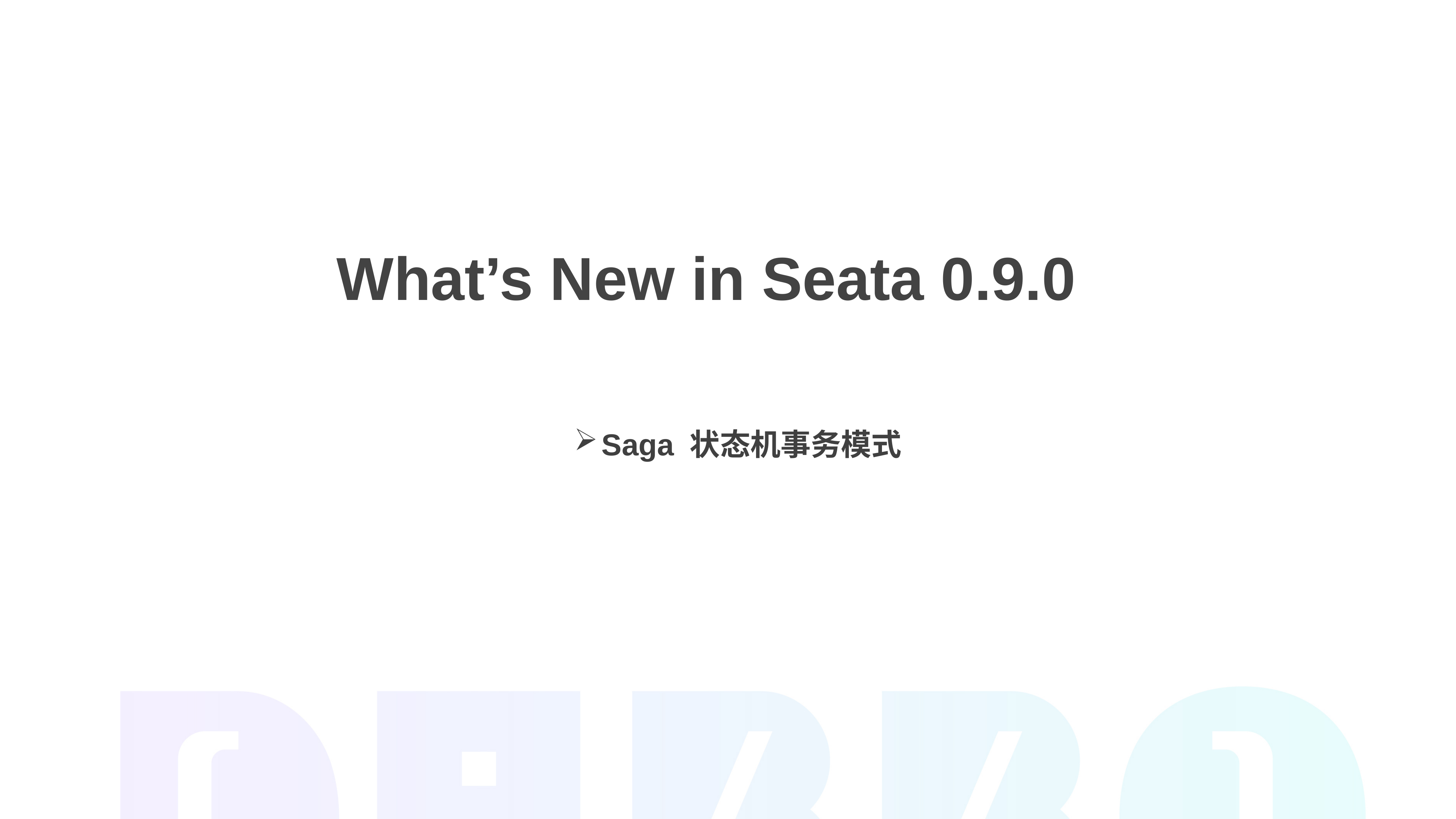

# What’s New in Seata 0.9.0
Saga 状态机事务模式